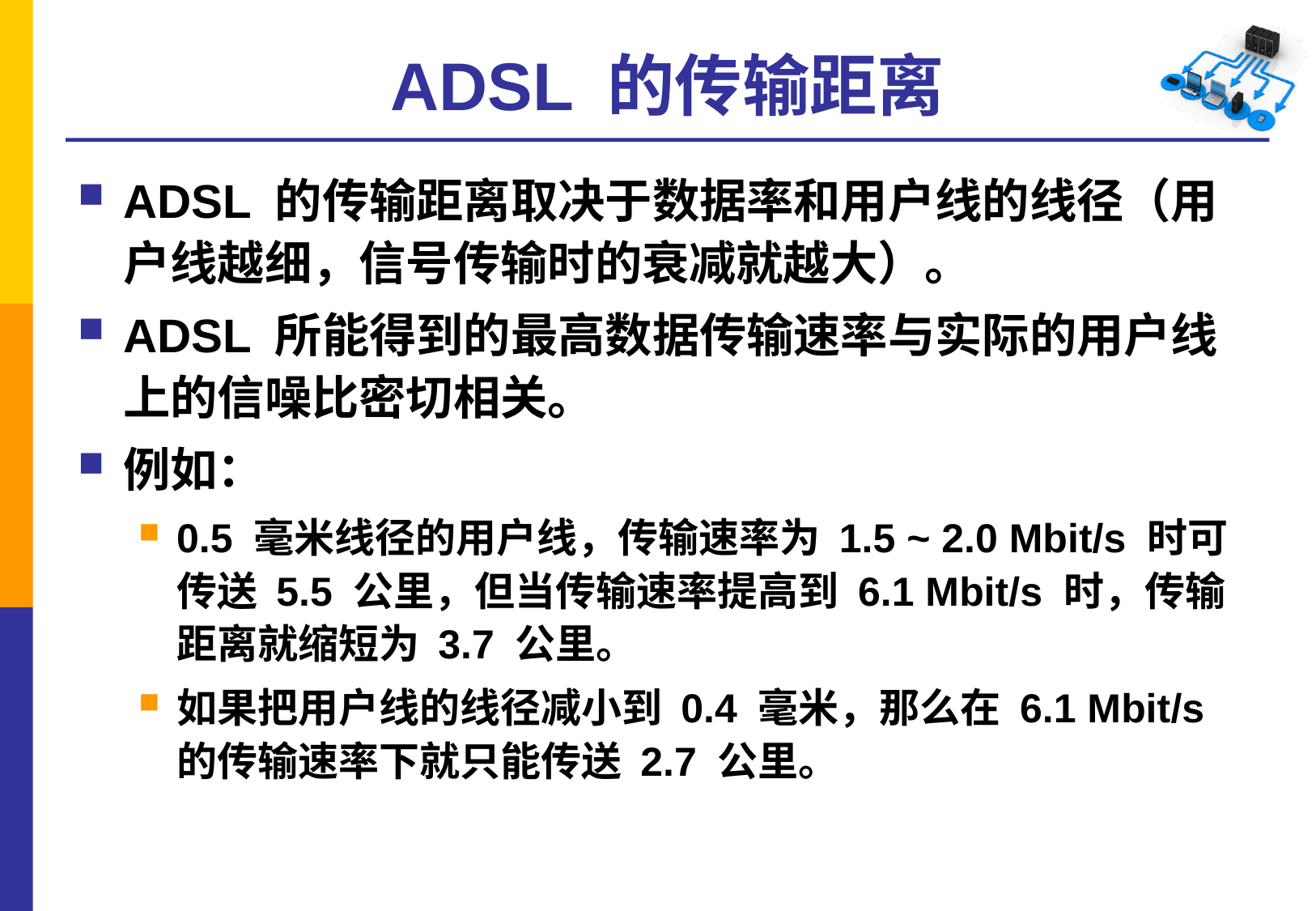

# ADSL 的传输距离
ADSL 的传输距离取决于数据率和用户线的线径（用户线越细，信号传输时的衰减就越大）。
ADSL 所能得到的最高数据传输速率与实际的用户线上的信噪比密切相关。
例如：
0.5 毫米线径的用户线，传输速率为 1.5 ~ 2.0 Mbit/s 时可传送 5.5 公里，但当传输速率提高到 6.1 Mbit/s 时，传输距离就缩短为 3.7 公里。
如果把用户线的线径减小到 0.4 毫米，那么在 6.1 Mbit/s 的传输速率下就只能传送 2.7 公里。